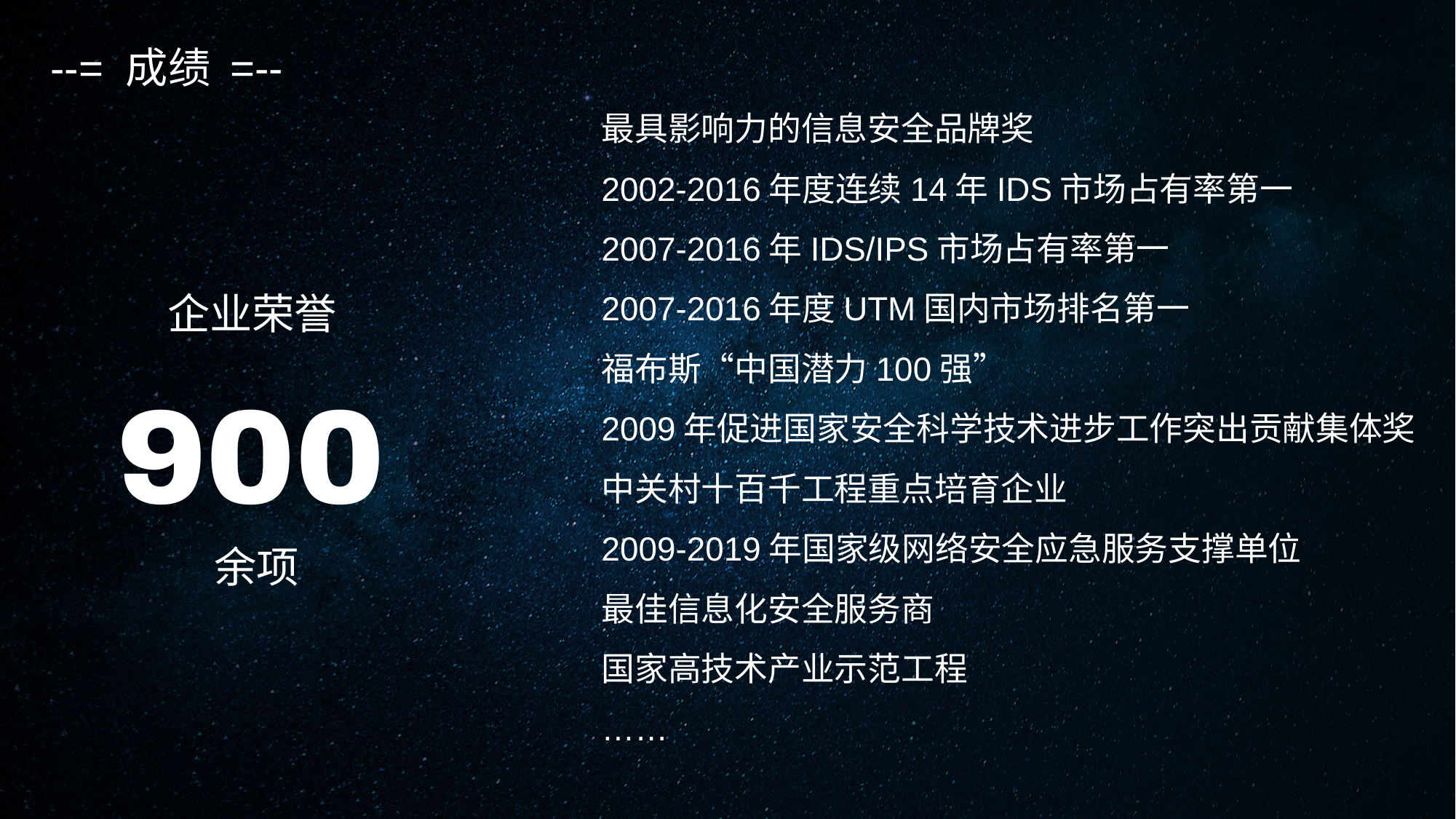

--= 成绩 =--
最具影响力的信息安全品牌奖
2002-2016年度连续14年IDS市场占有率第一
2007-2016年IDS/IPS市场占有率第一
2007-2016年度UTM国内市场排名第一
福布斯“中国潜力100强”
2009年促进国家安全科学技术进步工作突出贡献集体奖
中关村十百千工程重点培育企业
2009-2019年国家级网络安全应急服务支撑单位
最佳信息化安全服务商
国家高技术产业示范工程
……
企业荣誉
900
余项